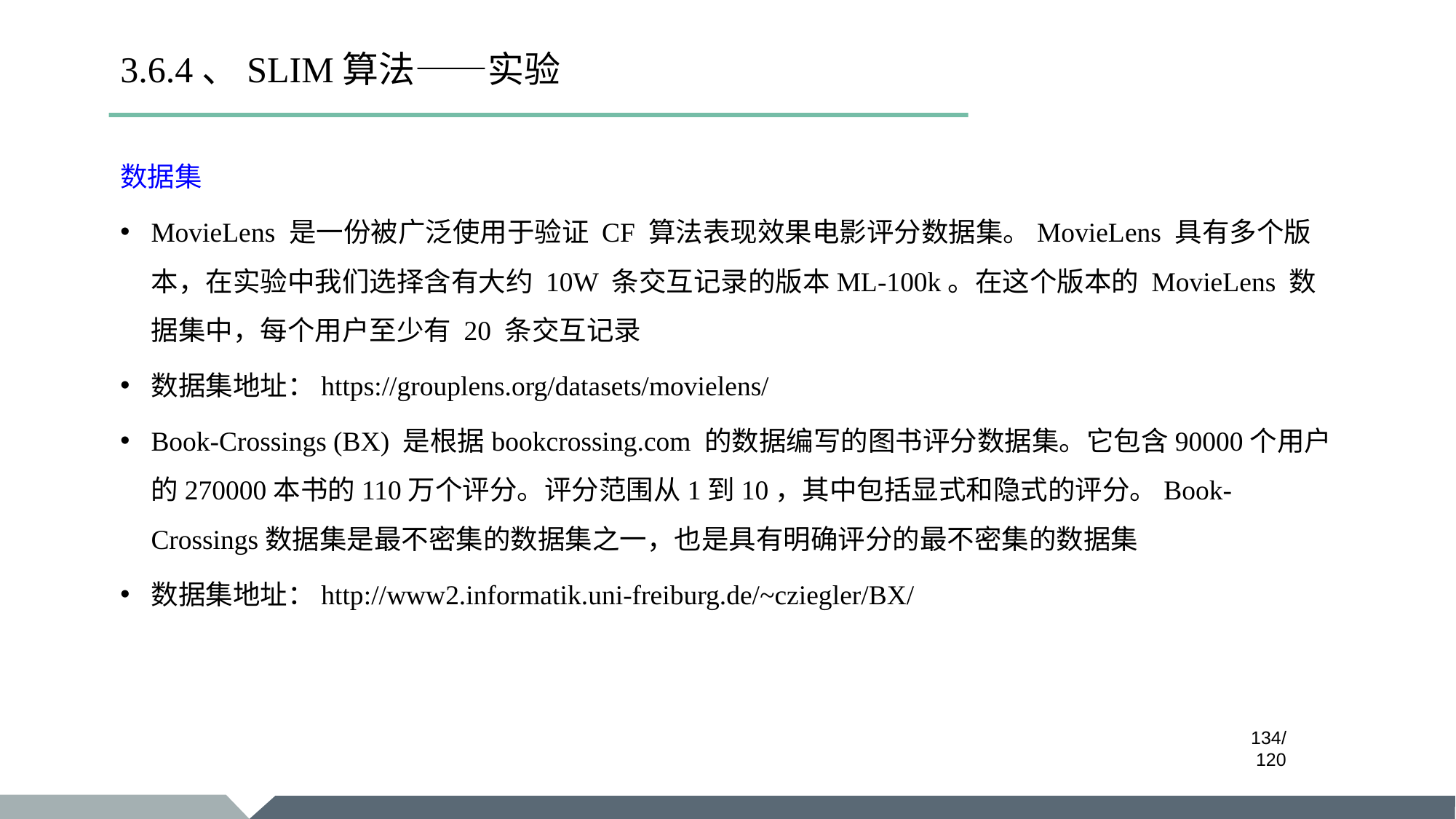

# 3.6.4、SLIM算法——实验
数据集
MovieLens 是一份被广泛使用于验证 CF 算法表现效果电影评分数据集。MovieLens 具有多个版本，在实验中我们选择含有大约 10W 条交互记录的版本ML-100k。在这个版本的 MovieLens 数据集中，每个用户至少有 20 条交互记录
数据集地址：https://grouplens.org/datasets/movielens/
Book-Crossings (BX) 是根据bookcrossing.com 的数据编写的图书评分数据集。它包含90000个用户的270000本书的110万个评分。评分范围从1到10，其中包括显式和隐式的评分。Book-Crossings数据集是最不密集的数据集之一，也是具有明确评分的最不密集的数据集
数据集地址：http://www2.informatik.uni-freiburg.de/~cziegler/BX/

134/120